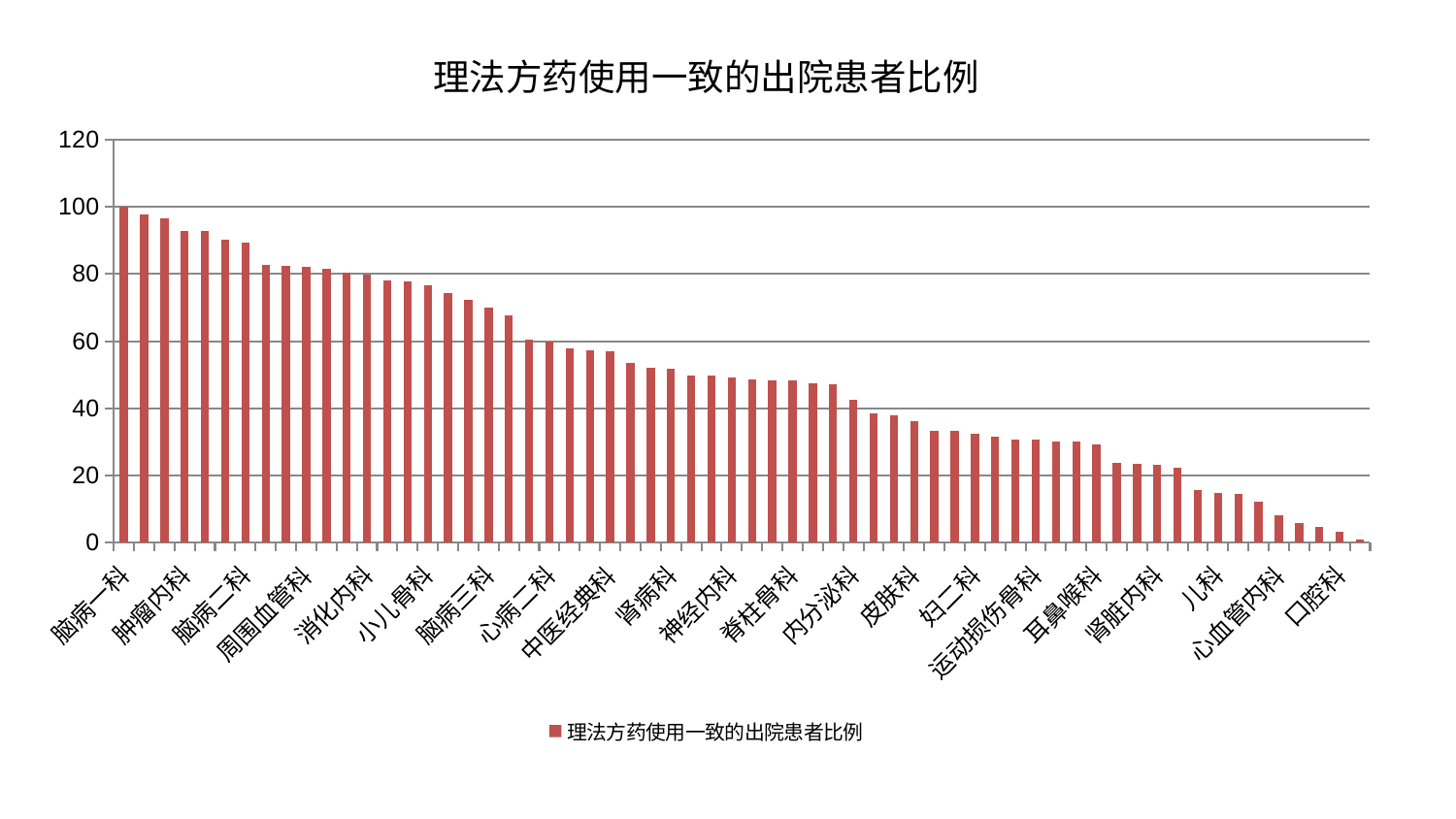

### Chart: 理法方药使用一致的出院患者比例

| Category | 理法方药使用一致的出院患者比例 |
|---|---|
| 脑病一科 | 100.0 |
| 康复科 | 97.833723024982 |
| 血液科 | 96.68229634525882 |
| 肿瘤内科 | 92.88607920870638 |
| 推拿科 | 92.8306249049464 |
| 骨科 | 90.19037123986355 |
| 脑病二科 | 89.4727260950697 |
| 妇科妇二科合并 | 82.57172820019426 |
| 小儿推拿科 | 82.45873243900311 |
| 周围血管科 | 82.2344808434094 |
| 妇科 | 81.48833682179783 |
| 心病三科 | 80.43630203404355 |
| 消化内科 | 79.7215419240886 |
| 东区重症医学科 | 78.12650018574541 |
| 呼吸内科 | 77.6803547755182 |
| 小儿骨科 | 76.66893233156783 |
| 心病一科 | 74.22481890714059 |
| 中医外治中心 | 72.35659629686134 |
| 脑病三科 | 70.06819062291909 |
| 综合内科 | 67.64494552998102 |
| 老年医学科 | 60.365053913289444 |
| 心病二科 | 59.77681447873777 |
| 泌尿外科 | 57.952315862380125 |
| 肛肠科 | 57.16316453133754 |
| 中医经典科 | 57.1316820485045 |
| 身心医学科 | 53.4945970764298 |
| 治未病中心 | 52.02135160529154 |
| 肾病科 | 51.82300094506383 |
| 肝胆外科 | 49.66103965774252 |
| 眼科 | 49.64222266262503 |
| 神经内科 | 49.0861523801841 |
| 男科 | 48.62144205315833 |
| 创伤骨科 | 48.37354967264029 |
| 脊柱骨科 | 48.23925611230544 |
| 显微骨科 | 47.54879458629775 |
| 产科 | 47.1299769990032 |
| 内分泌科 | 42.55440566412213 |
| 普通外科 | 38.60091859211736 |
| 风湿病科 | 37.791501531154324 |
| 皮肤科 | 36.21373602161243 |
| 针灸科 | 33.402134309802555 |
| 关节骨科 | 33.1680910479979 |
| 妇二科 | 32.310664947958564 |
| 胸外科 | 31.531451856669904 |
| 西区重症医学科 | 30.78476195447518 |
| 运动损伤骨科 | 30.634418482769888 |
| 心病四科 | 30.223714259233176 |
| 乳腺甲状腺外科 | 30.017854460354055 |
| 耳鼻喉科 | 29.2226335784026 |
| 重症医学科 | 23.64324446309932 |
| 肝病科 | 23.607721211309663 |
| 肾脏内科 | 23.22920272051162 |
| 微创骨科 | 22.37103468066031 |
| 美容皮肤科 | 15.658950798331876 |
| 儿科 | 14.943094495791046 |
| 脾胃病科 | 14.64482314661697 |
| 东区肾病科 | 12.329640162430211 |
| 心血管内科 | 8.095642208979715 |
| 神经外科 | 5.741267197515892 |
| 脾胃科消化科合并 | 4.785808221883261 |
| 口腔科 | 3.342250687022118 |
| 医院 | 0.8342838928128231 |
192